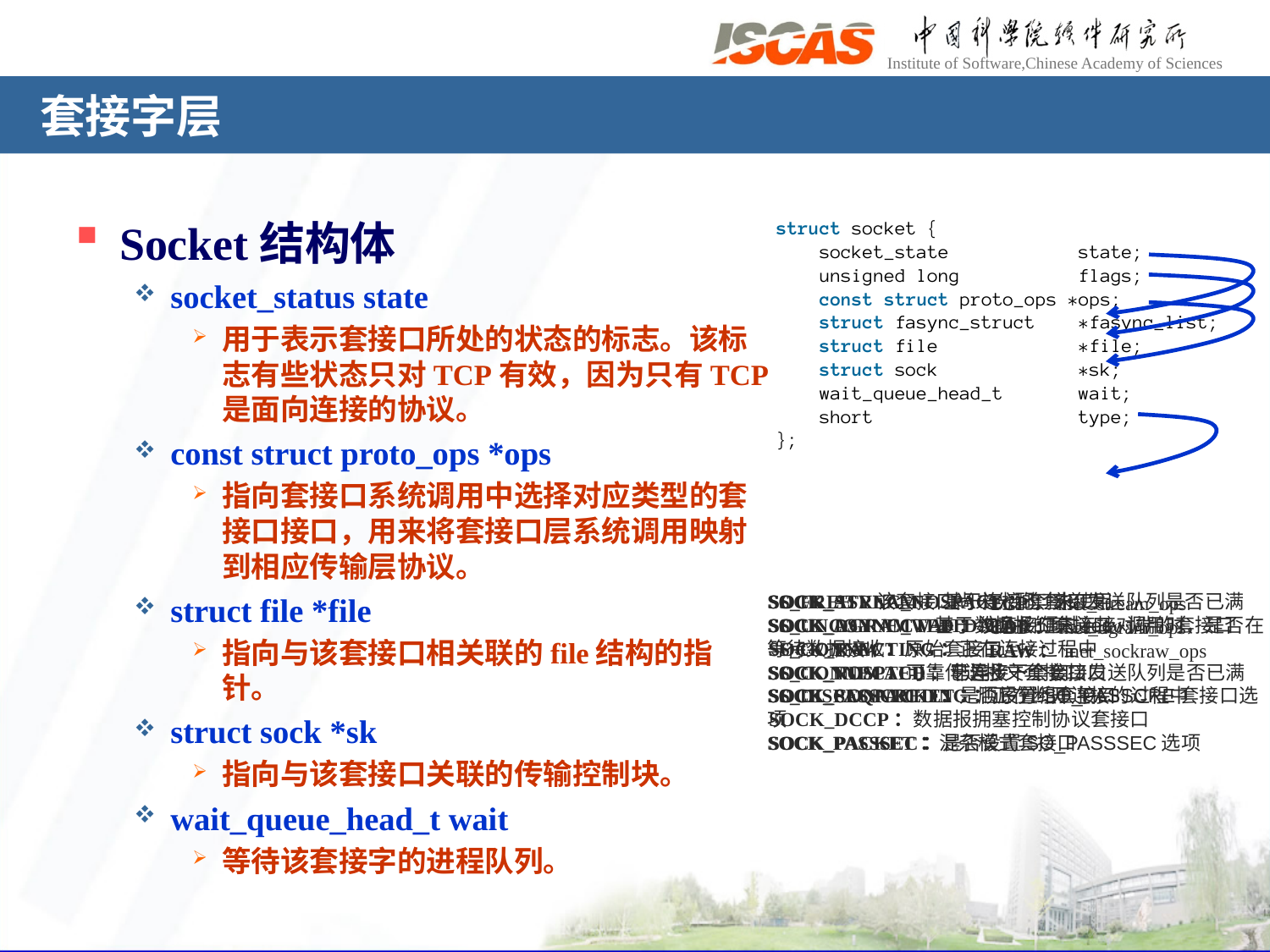

# 套接字层
Socket结构体
socket_status state
用于表示套接口所处的状态的标志。该标志有些状态只对TCP有效，因为只有TCP是面向连接的协议。
const struct proto_ops *ops
指向套接口系统调用中选择对应类型的套接口接口，用来将套接口层系统调用映射到相应传输层协议。
struct file *file
指向与该套接口相关联的file结构的指针。
struct sock *sk
指向与该套接口关联的传输控制块。
wait_queue_head_t wait
等待该套接字的进程队列。

struct socket {
    socket_state            state;
    unsigned long           flags;
    const struct proto_ops *ops;
    struct fasync_struct    *fasync_list;
    struct file             *file;
    struct sock             *sk;
    wait_queue_head_t       wait;
    short                   type;
};

SOCK_ASYNC_NOSPACE：套接口发送队列是否已满
SOCK_ASYNC_WAITDATA：通过recv调用时，是否在等待数据接收
SOCK_NOSPACE：非异步下套接口发送队列是否已满
SOCK_PASSCRED：是否设置SO_PASSCRE套接口选项
SOCK_PASSSEC：是否设置SO_PASSSEC选项
SS_FREE：该套接口尚未分配，未使用
SS_UNCONNECTED：该套接口未连接对端的套接口
SS_CONNECTING：正在连接过程中
SS_CONNECTED：已连接一个套接口
SS_DISCONNECTING：正在断开连接的过程中
SOCK_STREAM：基于连接的套接口
SOCK_DGRAM：基于数据报的套接口
SOCK_RAW：原始套接口
SOCK_RDM：可靠传送报文套接口
SOCK_SEQPACKET：顺序分组套接口
SOCK_DCCP：数据报拥塞控制协议套接口
SOCK_PACKET：混杂模式套接口
TCP：inet_stream_ops
UDP：inet_dgram_ops
RAW：inet_sockraw_ops